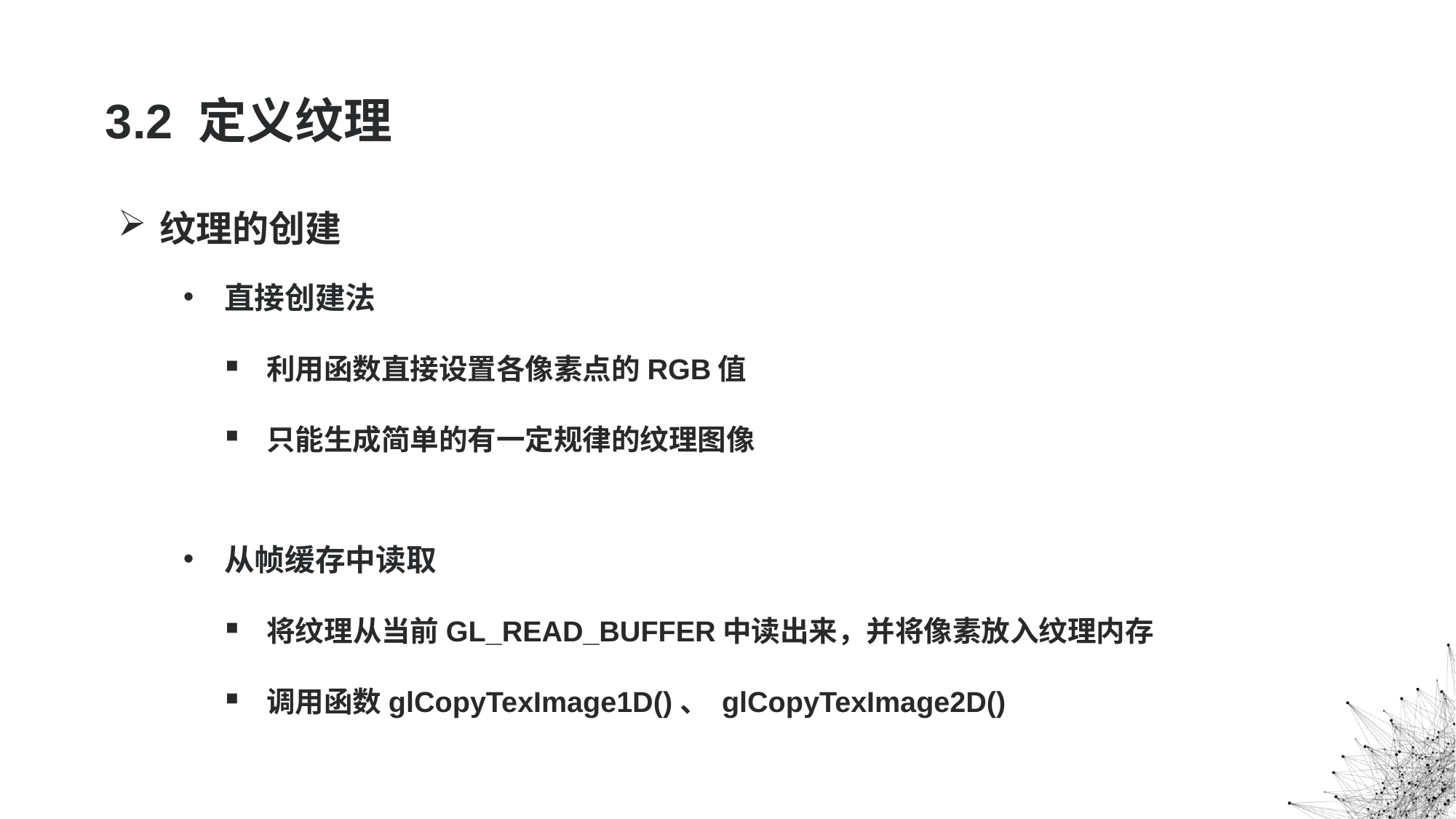

# 3.2 定义纹理
纹理的创建
直接创建法
利用函数直接设置各像素点的RGB值
只能生成简单的有一定规律的纹理图像

从帧缓存中读取
将纹理从当前GL_READ_BUFFER中读出来，并将像素放入纹理内存
调用函数glCopyTexImage1D()、 glCopyTexImage2D()